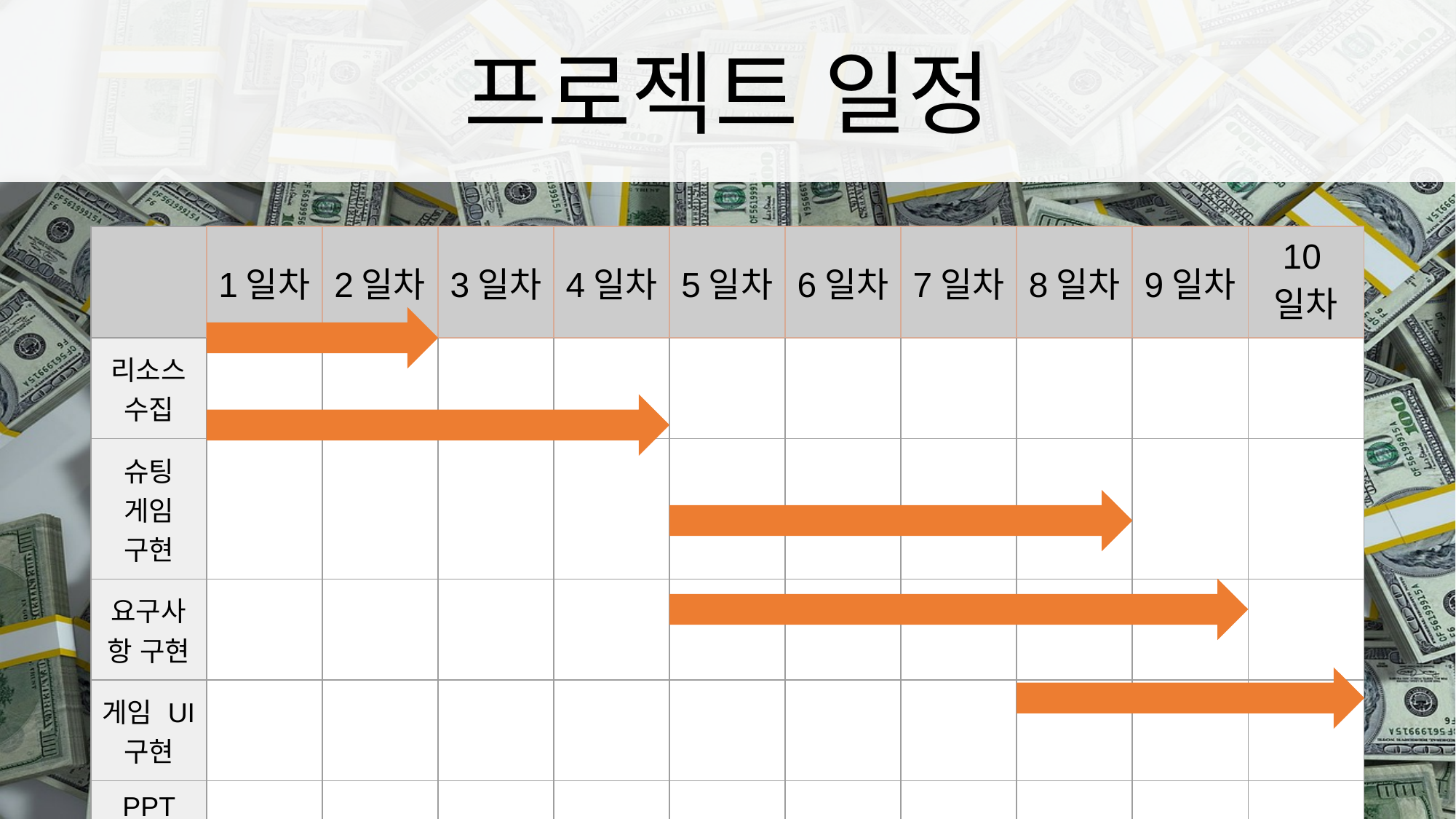

프로젝트 일정
|  | 1일차 | 2일차 | 3일차 | 4일차 | 5일차 | 6일차 | 7일차 | 8일차 | 9일차 | 10일차 |
| --- | --- | --- | --- | --- | --- | --- | --- | --- | --- | --- |
| 리소스 수집 |  |  |  |  |  |  |  |  |  |  |
| 슈팅 게임 구현 |  |  |  |  |  |  |  |  |  |  |
| 요구사항 구현 |  |  |  |  |  |  |  |  |  |  |
| 게임 UI 구현 |  |  |  |  |  |  |  |  |  |  |
| PPT 작성 및 발표 |  |  |  |  |  |  |  |  |  |  |